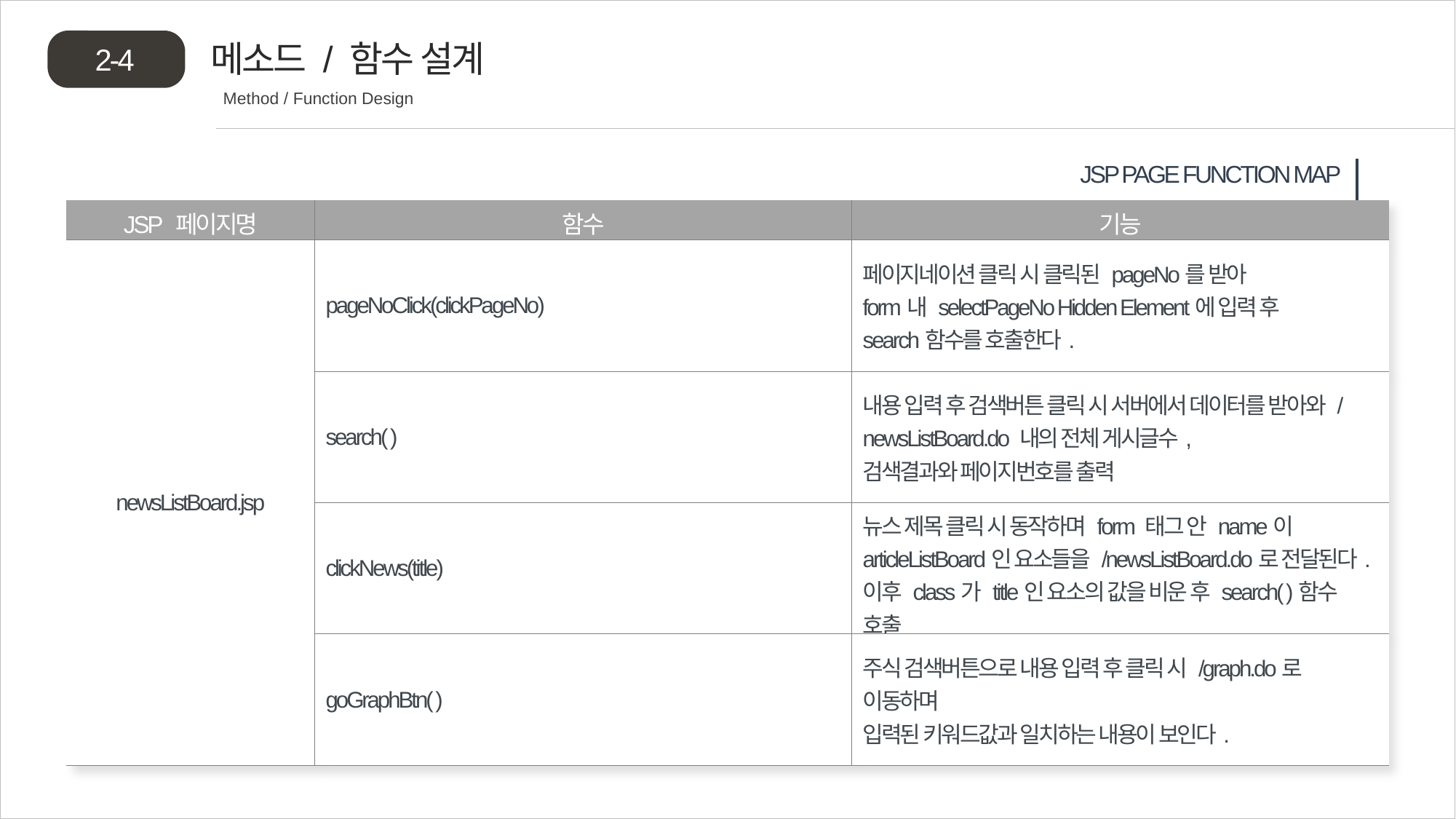

메소드 / 함수 설계
2-4
Method / Function Design
 JSP PAGE FUNCTION MAP
| JSP 페이지명 | 함수 | 기능 |
| --- | --- | --- |
| newsListBoard.jsp | pageNoClick(clickPageNo) | 페이지네이션 클릭 시 클릭된 pageNo를 받아 form내 selectPageNo Hidden Element에 입력 후 search함수를 호출한다. |
|  | search( ) | 내용 입력 후 검색버튼 클릭 시 서버에서 데이터를 받아와 /newsListBoard.do 내의 전체 게시글수, 검색결과와 페이지번호를 출력 |
|  | clickNews(title) | 뉴스 제목 클릭 시 동작하며 form 태그 안 name이 articleListBoard인 요소들을 /newsListBoard.do로 전달된다. 이후 class가 title인 요소의 값을 비운 후 search( )함수 호출 |
|  | goGraphBtn( ) | 주식 검색버튼으로 내용 입력 후 클릭 시 /graph.do로 이동하며 입력된 키워드값과 일치하는 내용이 보인다. |